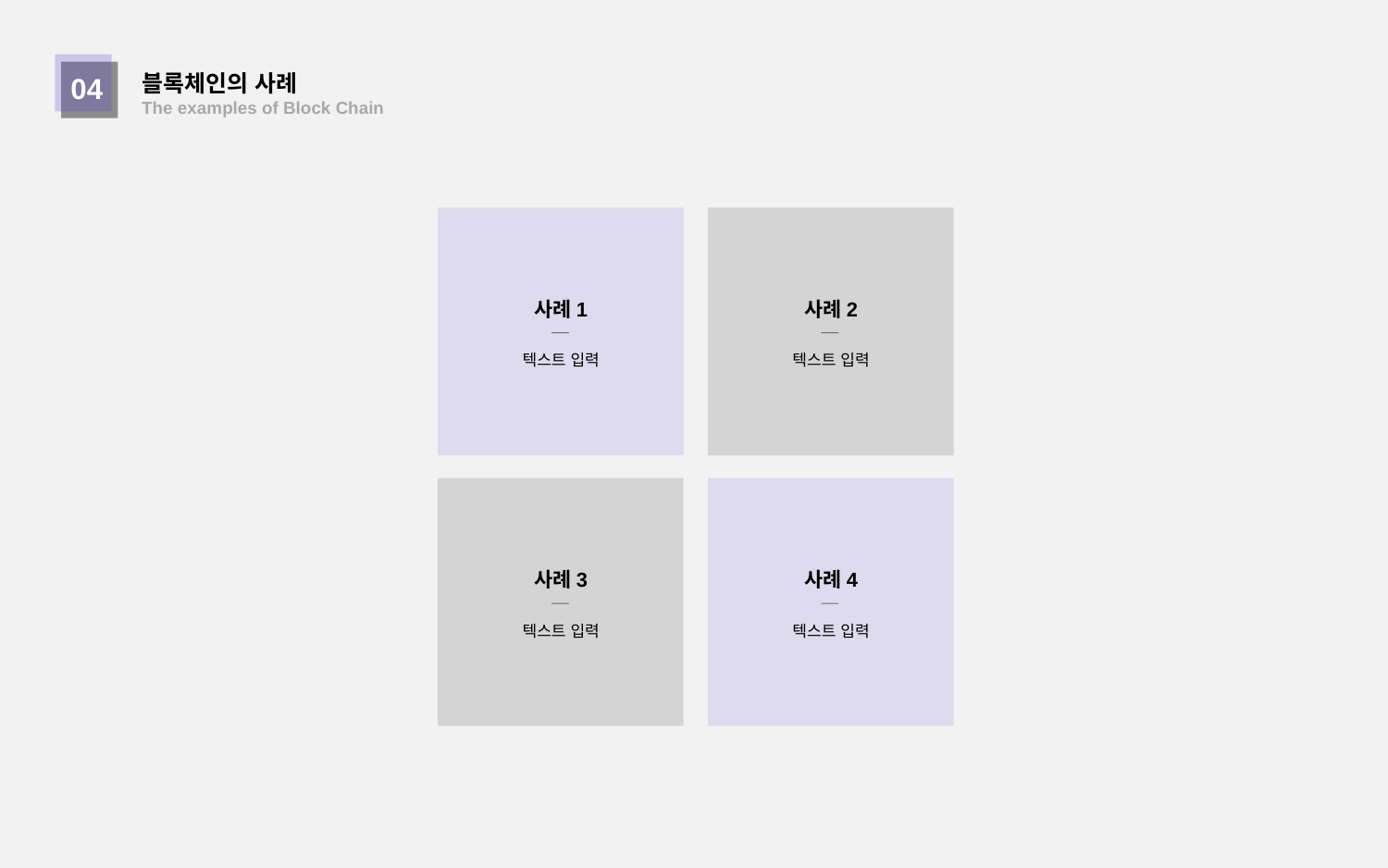

블록체인의 사례
The examples of Block Chain
04

사례1
사례2
텍스트 입력
텍스트 입력

사례3
사례4
텍스트 입력
텍스트 입력